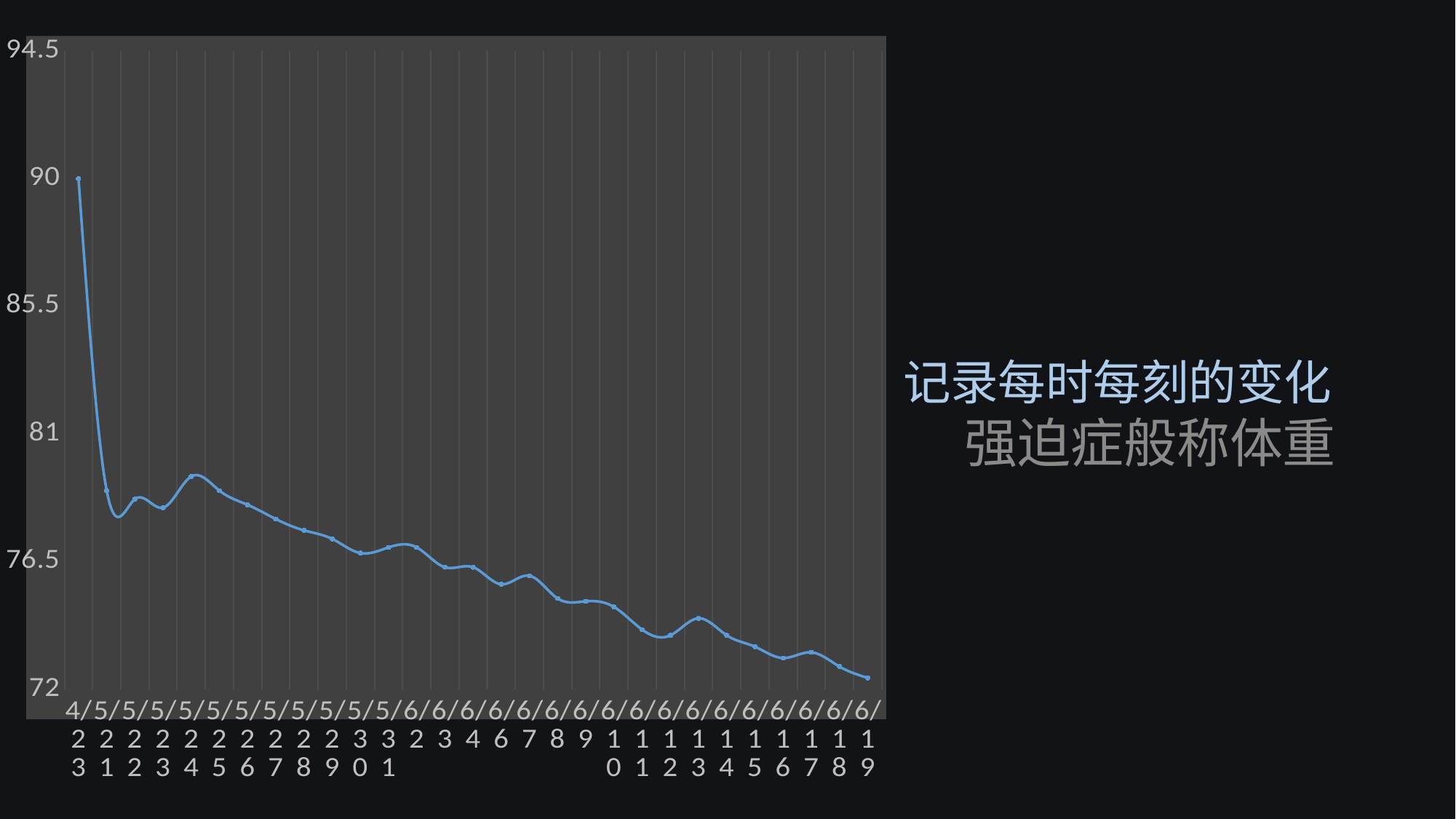

### Chart

| Category | Series1 |
|---|---|
| 4/23 | 90.0 |
| 5/21 | 79.0 |
| 5/22 | 78.7 |
| 5/23 | 78.4 |
| 5/24 | 79.5 |
| 5/25 | 79.0 |
| 5/26 | 78.5 |
| 5/27 | 78.0 |
| 5/28 | 77.6 |
| 5/29 | 77.3 |
| 5/30 | 76.8 |
| 5/31 | 77.0 |
| 6/2 | 77.0 |
| 6/3 | 76.3 |
| 6/4 | 76.3 |
| 6/6 | 75.7 |
| 6/7 | 76.0 |
| 6/8 | 75.2 |
| 6/9 | 75.1 |
| 6/10 | 74.9 |
| 6/11 | 74.1 |
| 6/12 | 73.9 |
| 6/13 | 74.5 |
| 6/14 | 73.9 |
| 6/15 | 73.5 |
| 6/16 | 73.1 |
| 6/17 | 73.3 |
| 6/18 | 72.8 |
| 6/19 | 72.4 |
记录每时每刻的变化
强迫症般称体重